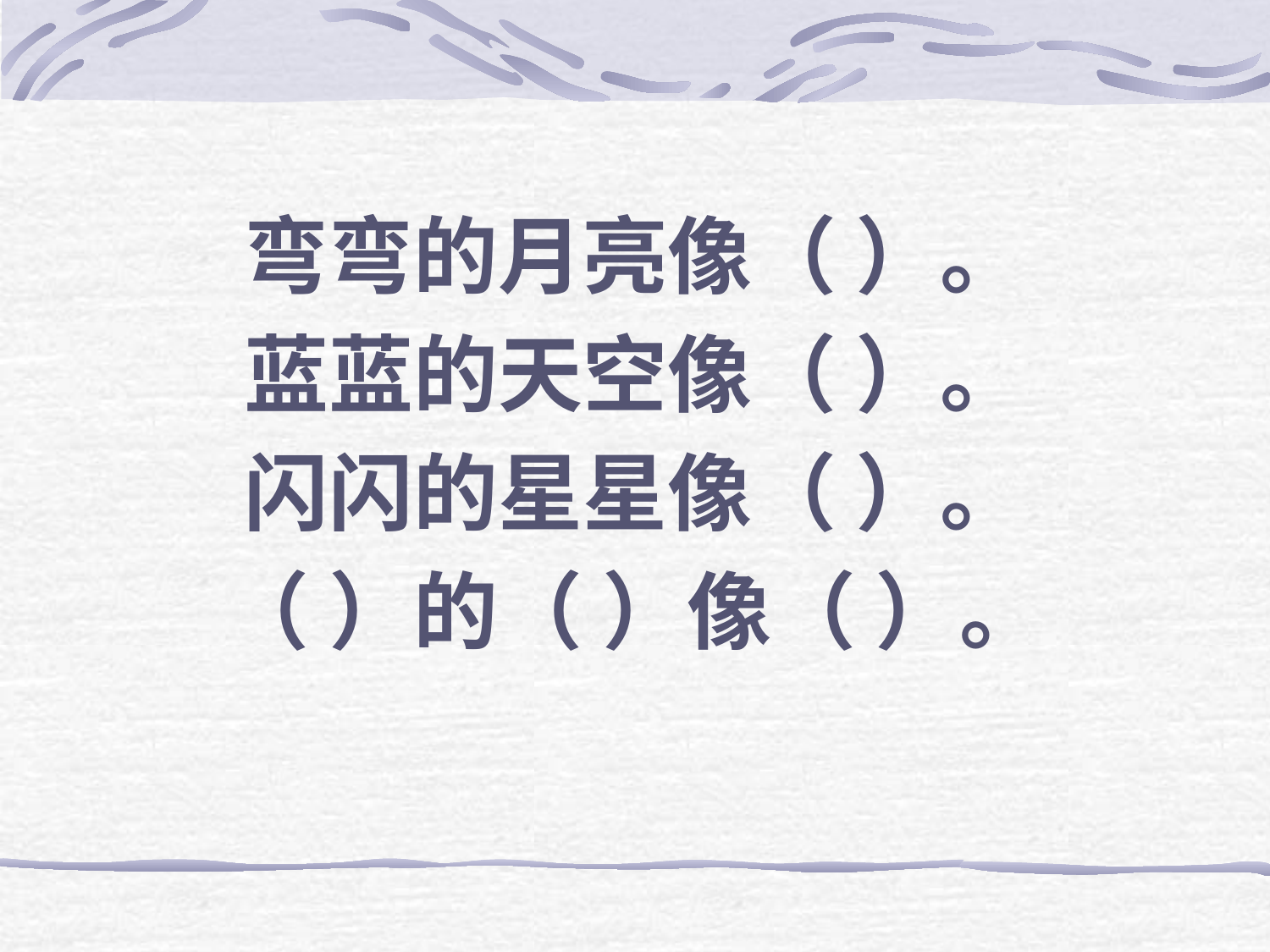

弯弯的月亮像（ ）。
蓝蓝的天空像（ ）。
闪闪的星星像（ ）。
（ ）的（ ）像（ ）。